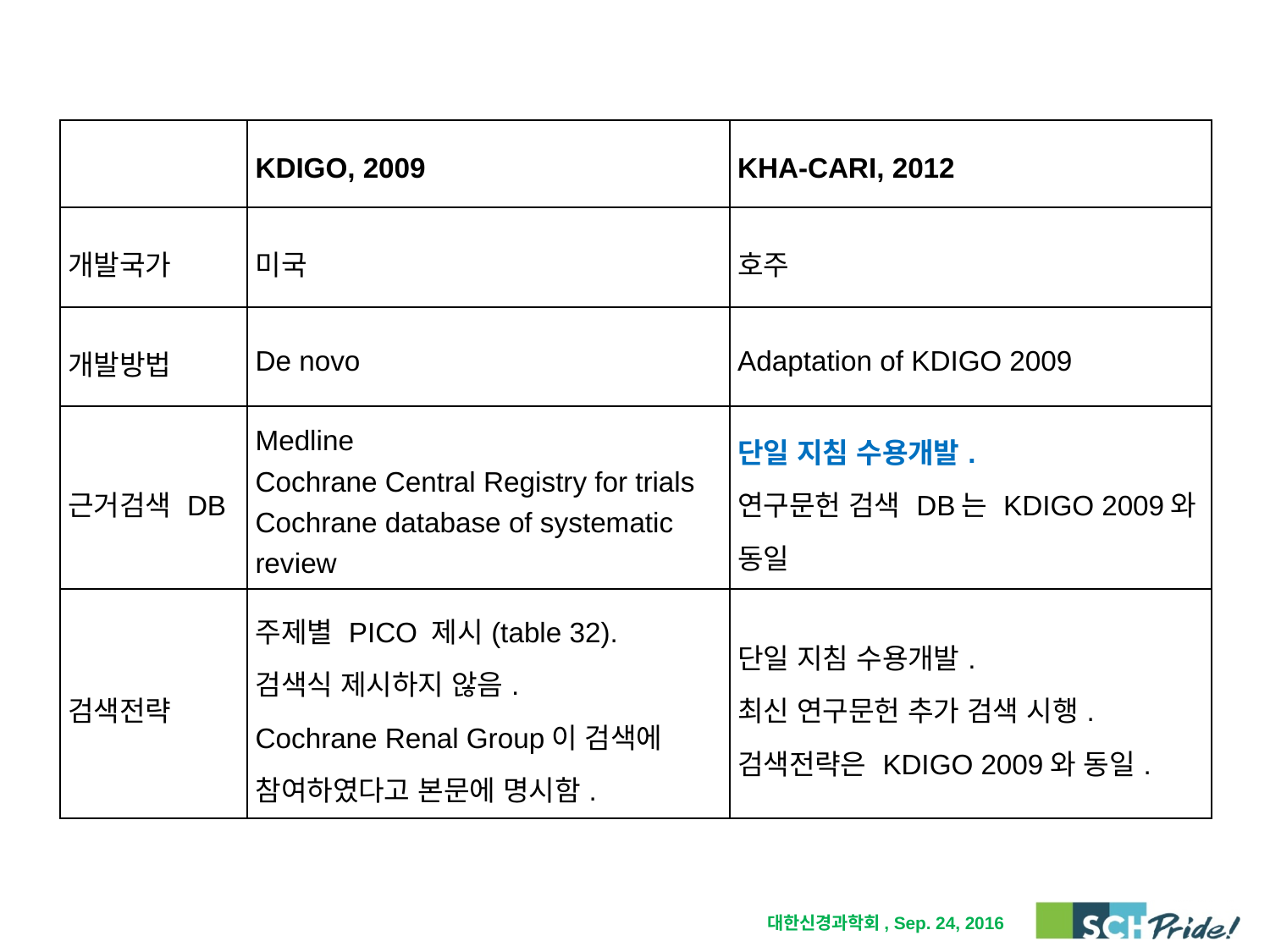

|  | KDIGO, 2009 | KHA-CARI, 2012 |
| --- | --- | --- |
| 개발국가 | 미국 | 호주 |
| 개발방법 | De novo | Adaptation of KDIGO 2009 |
| 근거검색 DB | Medline Cochrane Central Registry for trials Cochrane database of systematic review | 단일 지침 수용개발. 연구문헌 검색 DB는 KDIGO 2009와 동일 |
| 검색전략 | 주제별 PICO 제시(table 32). 검색식 제시하지 않음. Cochrane Renal Group이 검색에 참여하였다고 본문에 명시함. | 단일 지침 수용개발. 최신 연구문헌 추가 검색 시행. 검색전략은 KDIGO 2009와 동일. |